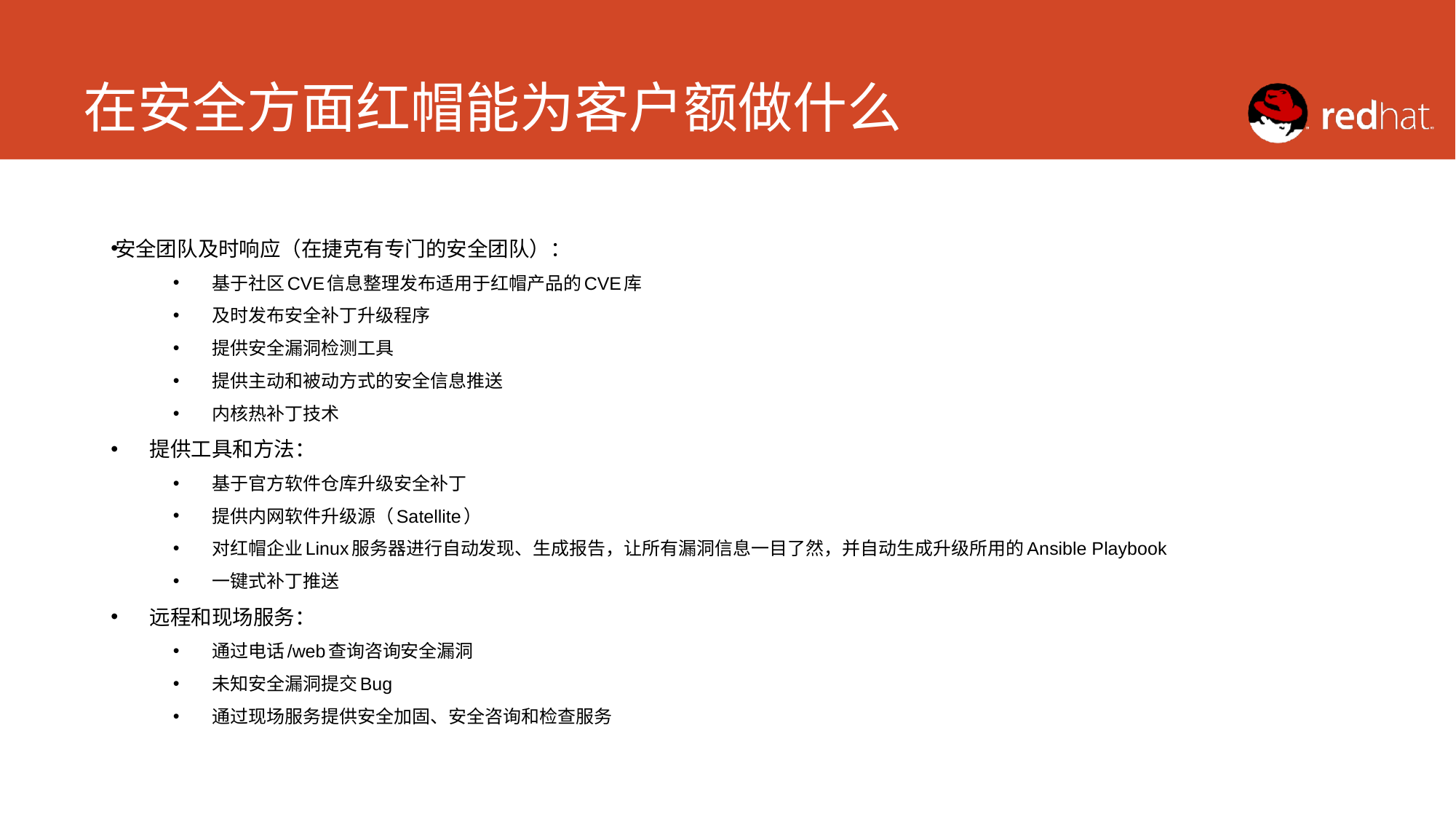

# 在安全方面红帽能为客户额做什么
安全团队及时响应（在捷克有专门的安全团队）：
基于社区CVE信息整理发布适用于红帽产品的CVE库
及时发布安全补丁升级程序
提供安全漏洞检测工具
提供主动和被动方式的安全信息推送
内核热补丁技术
提供工具和方法：
基于官方软件仓库升级安全补丁
提供内网软件升级源（Satellite）
对红帽企业Linux服务器进行自动发现、生成报告，让所有漏洞信息一目了然，并自动生成升级所用的Ansible Playbook
一键式补丁推送
远程和现场服务：
通过电话/web查询咨询安全漏洞
未知安全漏洞提交Bug
通过现场服务提供安全加固、安全咨询和检查服务